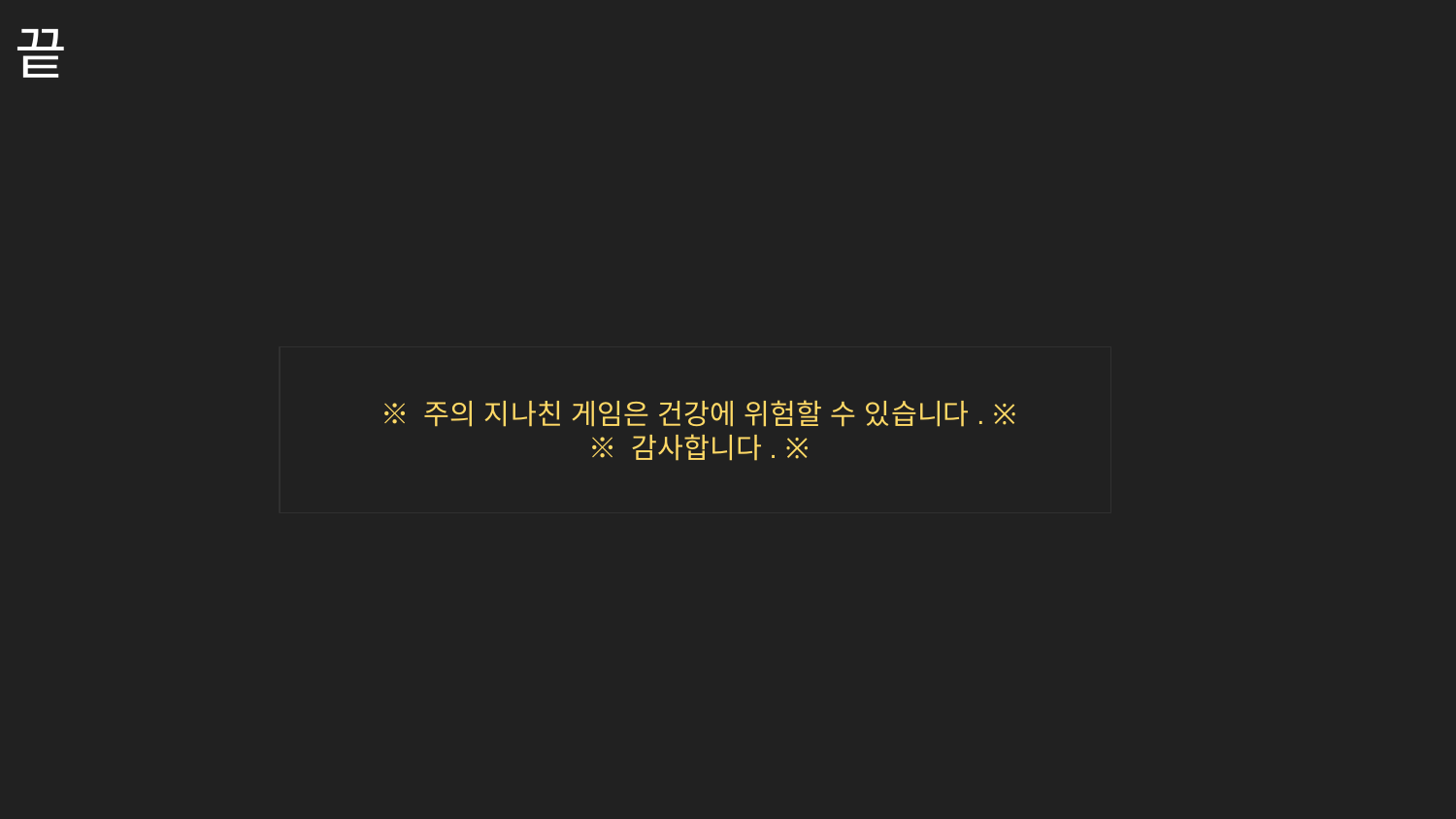

# 끝
※ 주의 지나친 게임은 건강에 위험할 수 있습니다. ※
※ 감사합니다. ※